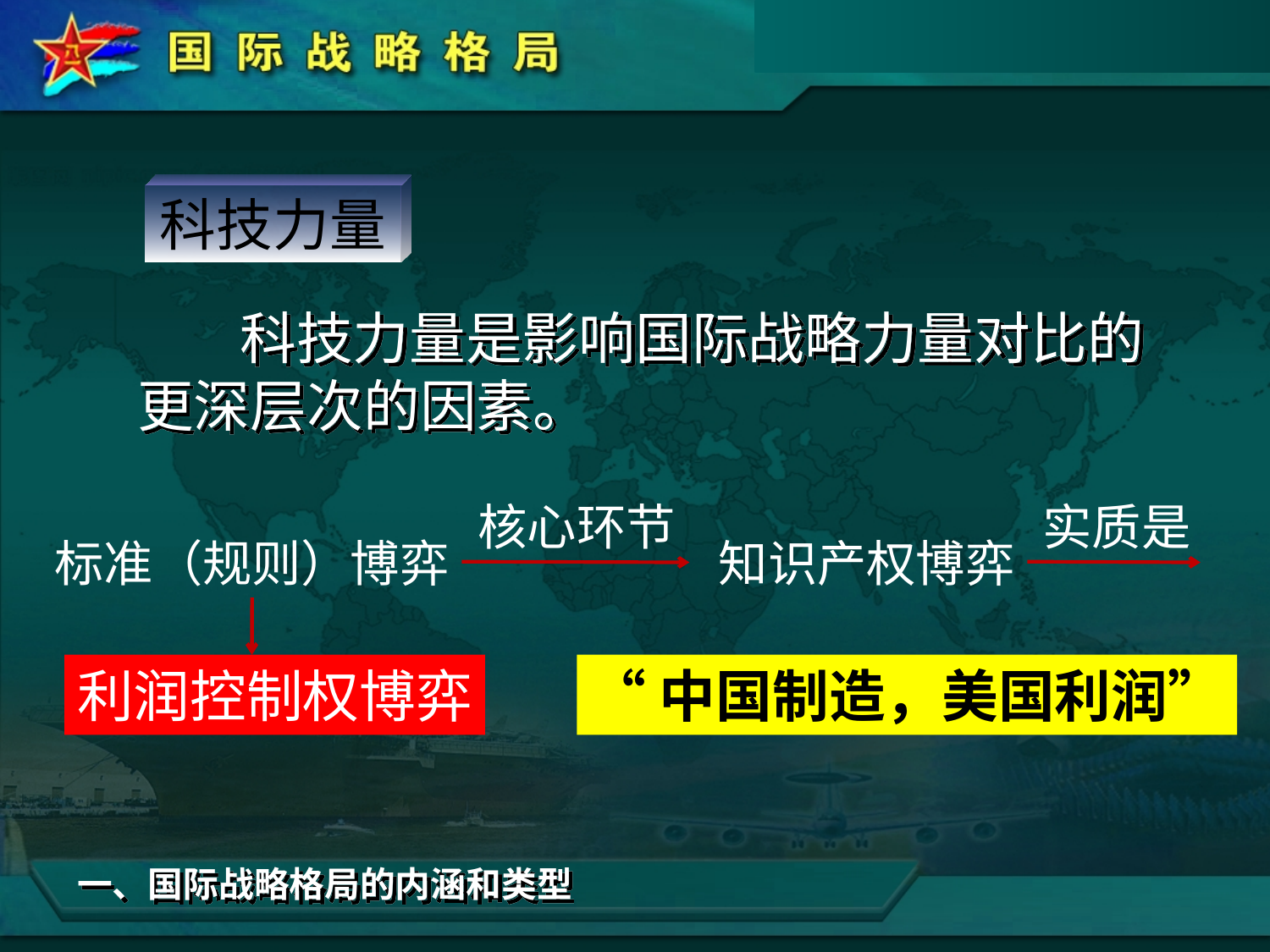

科技力量
       科技力量是影响国际战略力量对比的更深层次的因素。
实质是
核心环节
标准（规则）博弈
知识产权博弈
利润控制权博弈
“中国制造，美国利润”
一、国际战略格局的内涵和类型